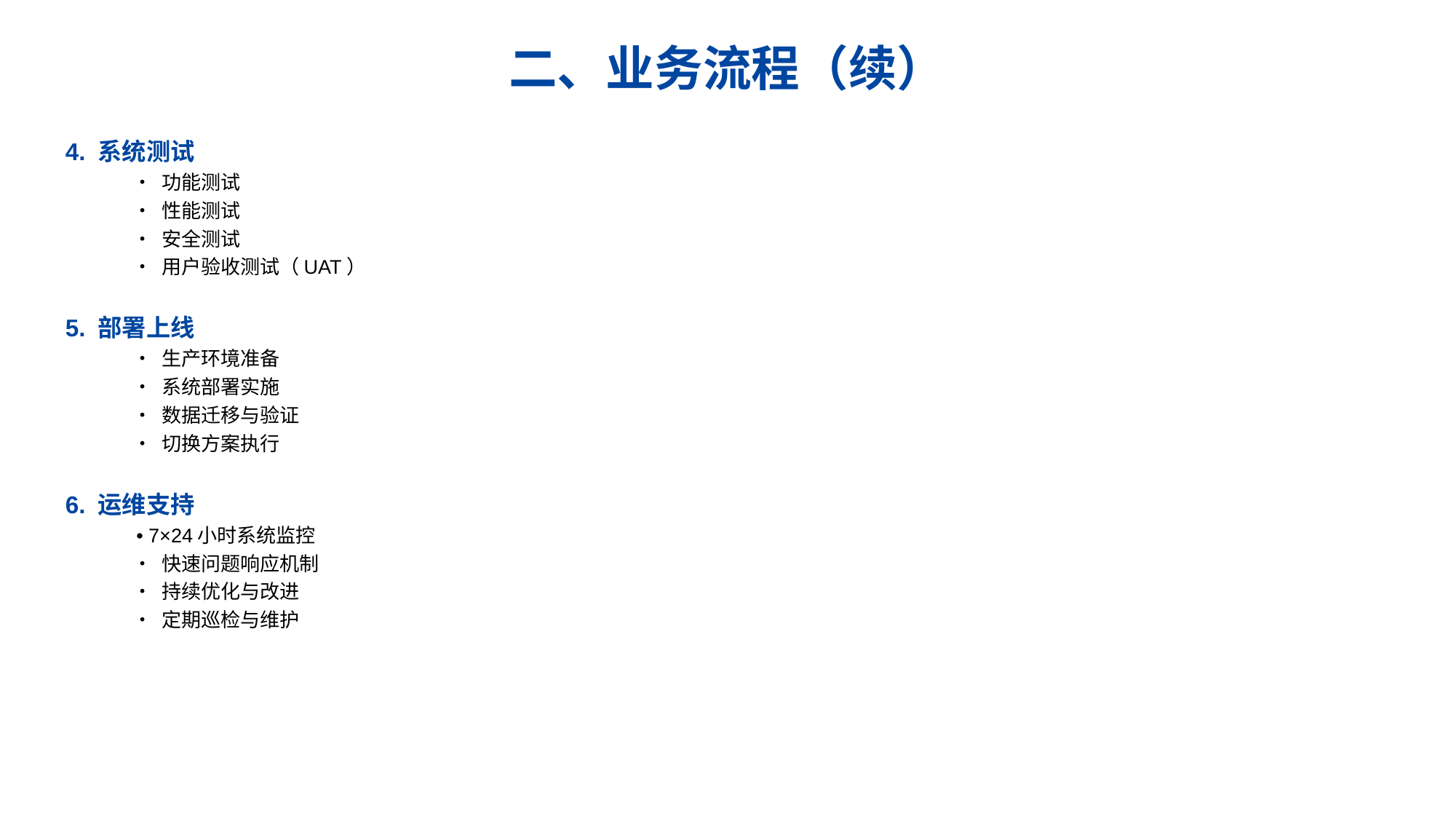

二、业务流程（续）
4. 系统测试
   • 功能测试
   • 性能测试
   • 安全测试
   • 用户验收测试（UAT）

5. 部署上线
   • 生产环境准备
   • 系统部署实施
   • 数据迁移与验证
   • 切换方案执行

6. 运维支持
   • 7×24小时系统监控
   • 快速问题响应机制
   • 持续优化与改进
   • 定期巡检与维护